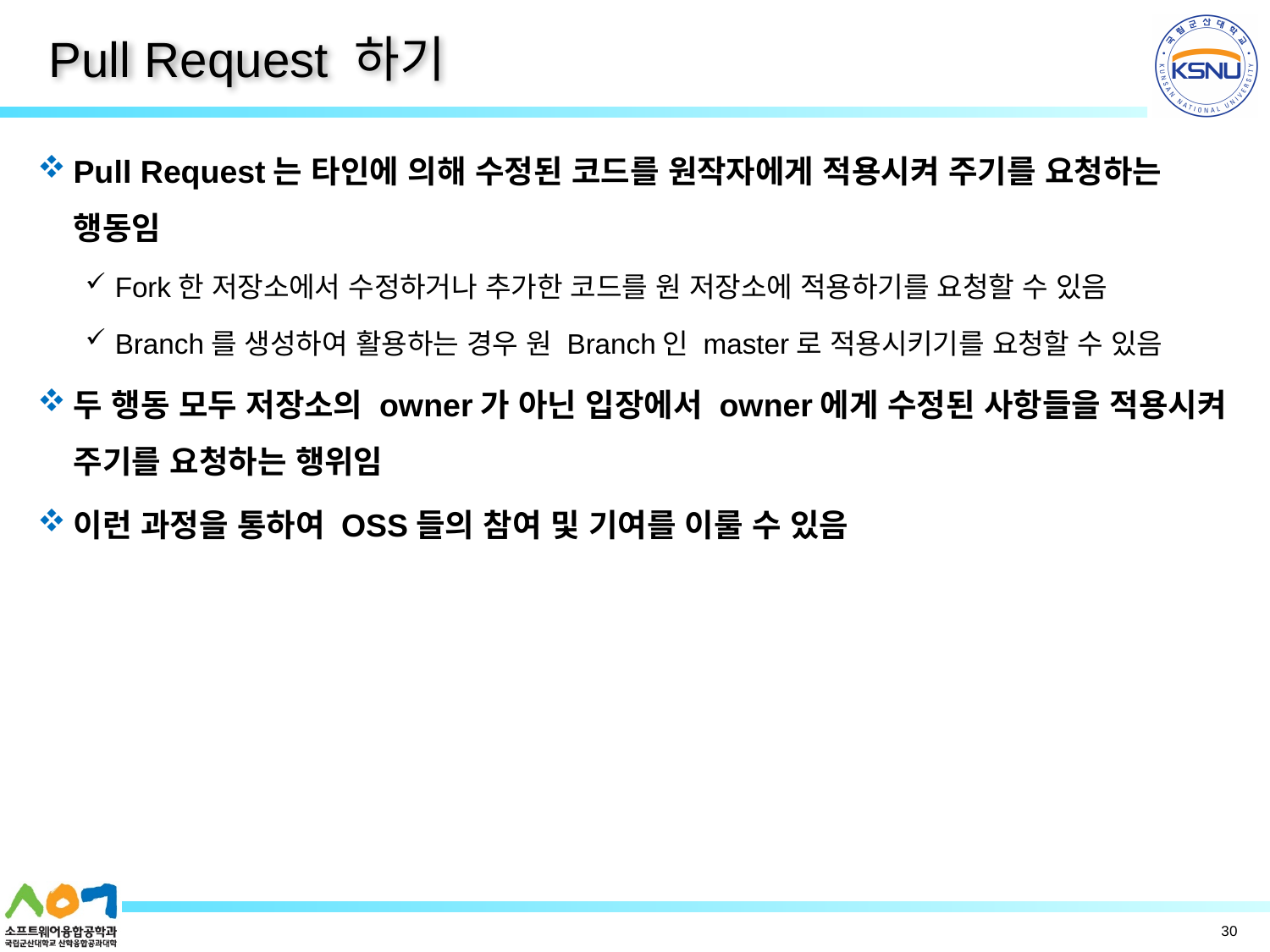

# Pull Request 하기
Pull Request는 타인에 의해 수정된 코드를 원작자에게 적용시켜 주기를 요청하는 행동임
Fork한 저장소에서 수정하거나 추가한 코드를 원 저장소에 적용하기를 요청할 수 있음
Branch를 생성하여 활용하는 경우 원 Branch인 master로 적용시키기를 요청할 수 있음
두 행동 모두 저장소의 owner가 아닌 입장에서 owner에게 수정된 사항들을 적용시켜 주기를 요청하는 행위임
이런 과정을 통하여 OSS들의 참여 및 기여를 이룰 수 있음
30